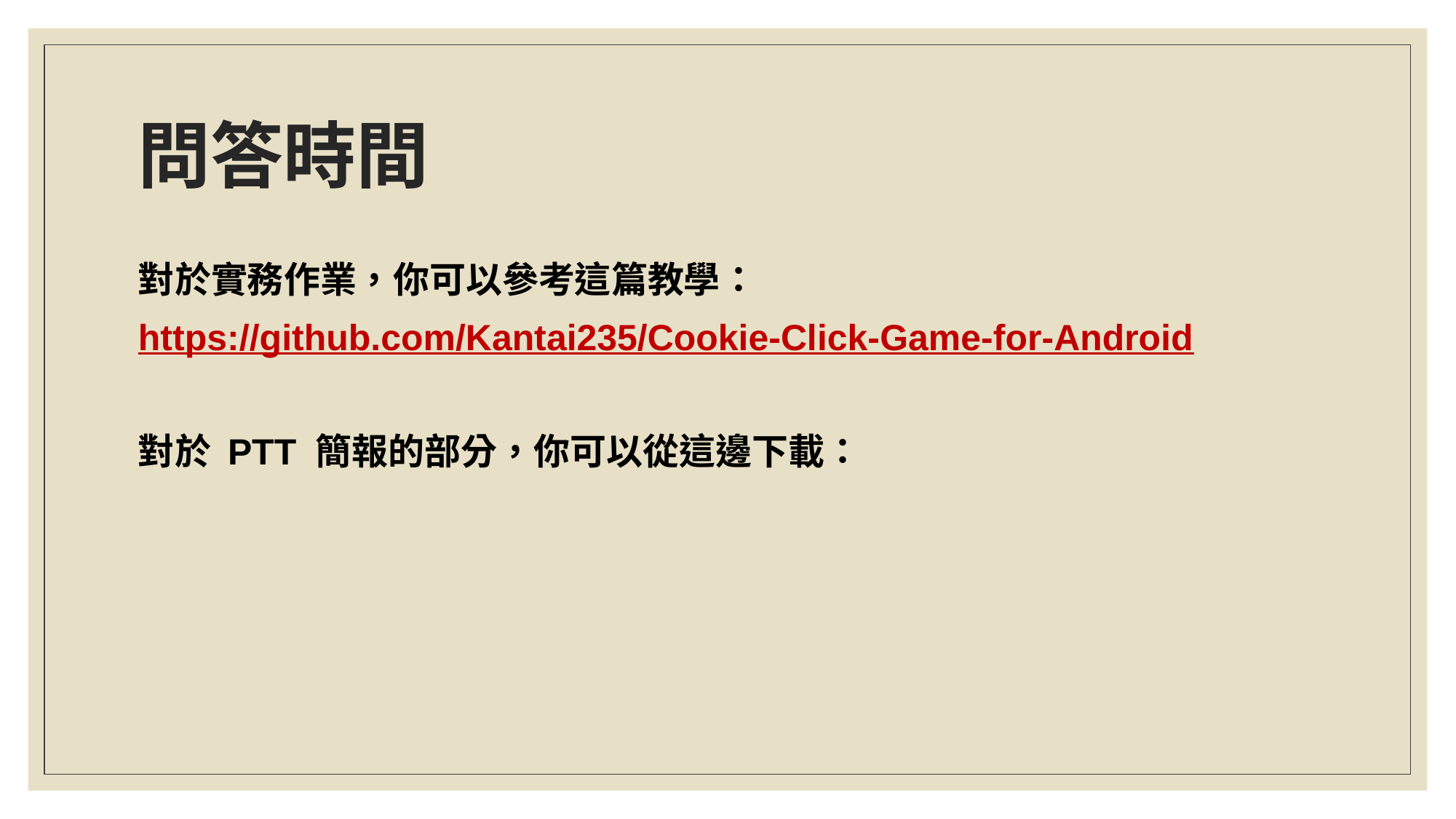

# 問答時間
對於實務作業，你可以參考這篇教學：
https://github.com/Kantai235/Cookie-Click-Game-for-Android

對於 PTT 簡報的部分，你可以從這邊下載：